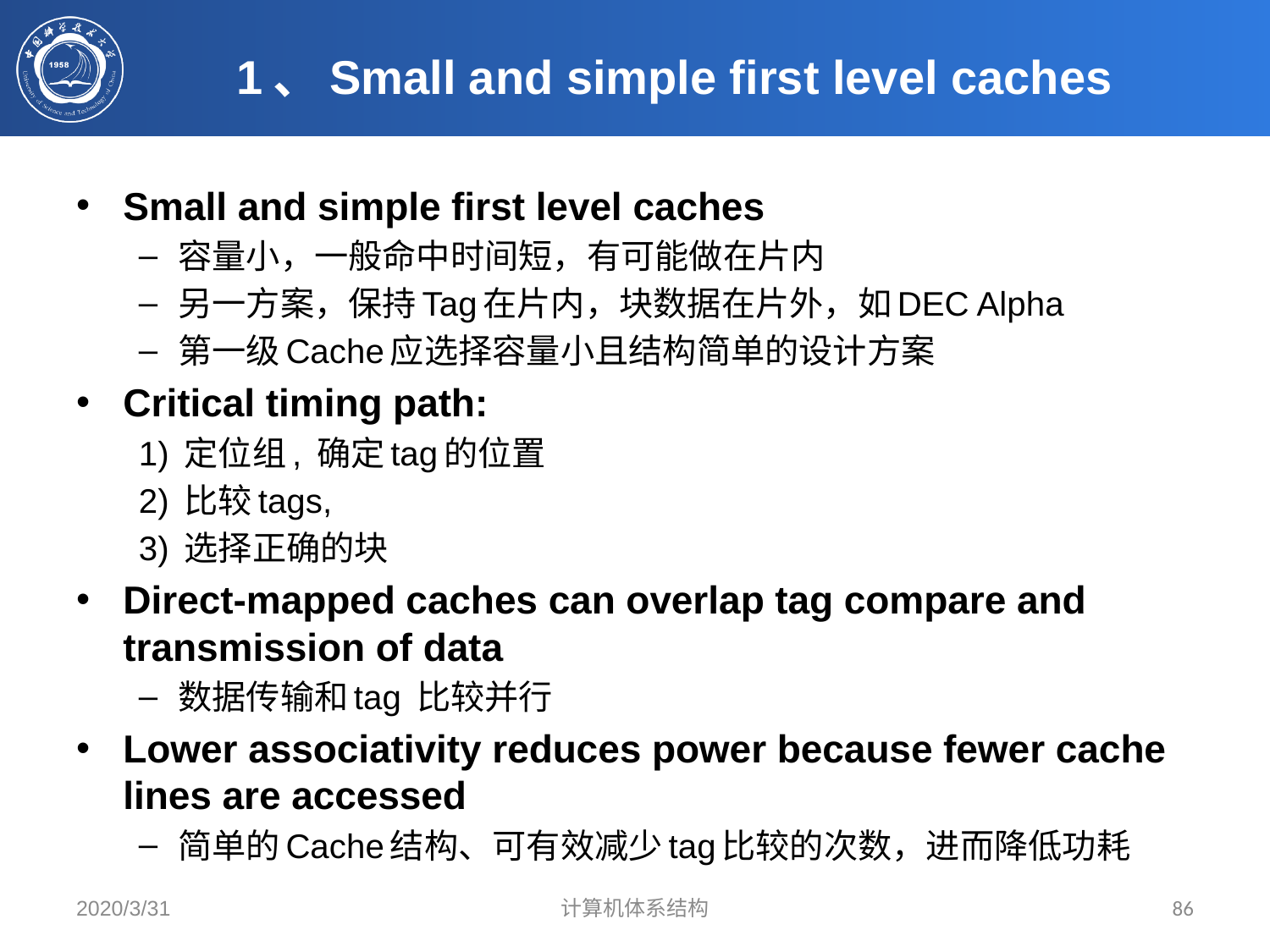

# 1、Small and simple first level caches
Small and simple first level caches
容量小，一般命中时间短，有可能做在片内
另一方案，保持Tag在片内，块数据在片外，如DEC Alpha
第一级Cache应选择容量小且结构简单的设计方案
Critical timing path:
1) 定位组, 确定tag的位置
2) 比较tags,
3) 选择正确的块
Direct-mapped caches can overlap tag compare and transmission of data
数据传输和tag 比较并行
Lower associativity reduces power because fewer cache lines are accessed
简单的Cache结构、可有效减少tag比较的次数，进而降低功耗
2020/3/31
计算机体系结构
86